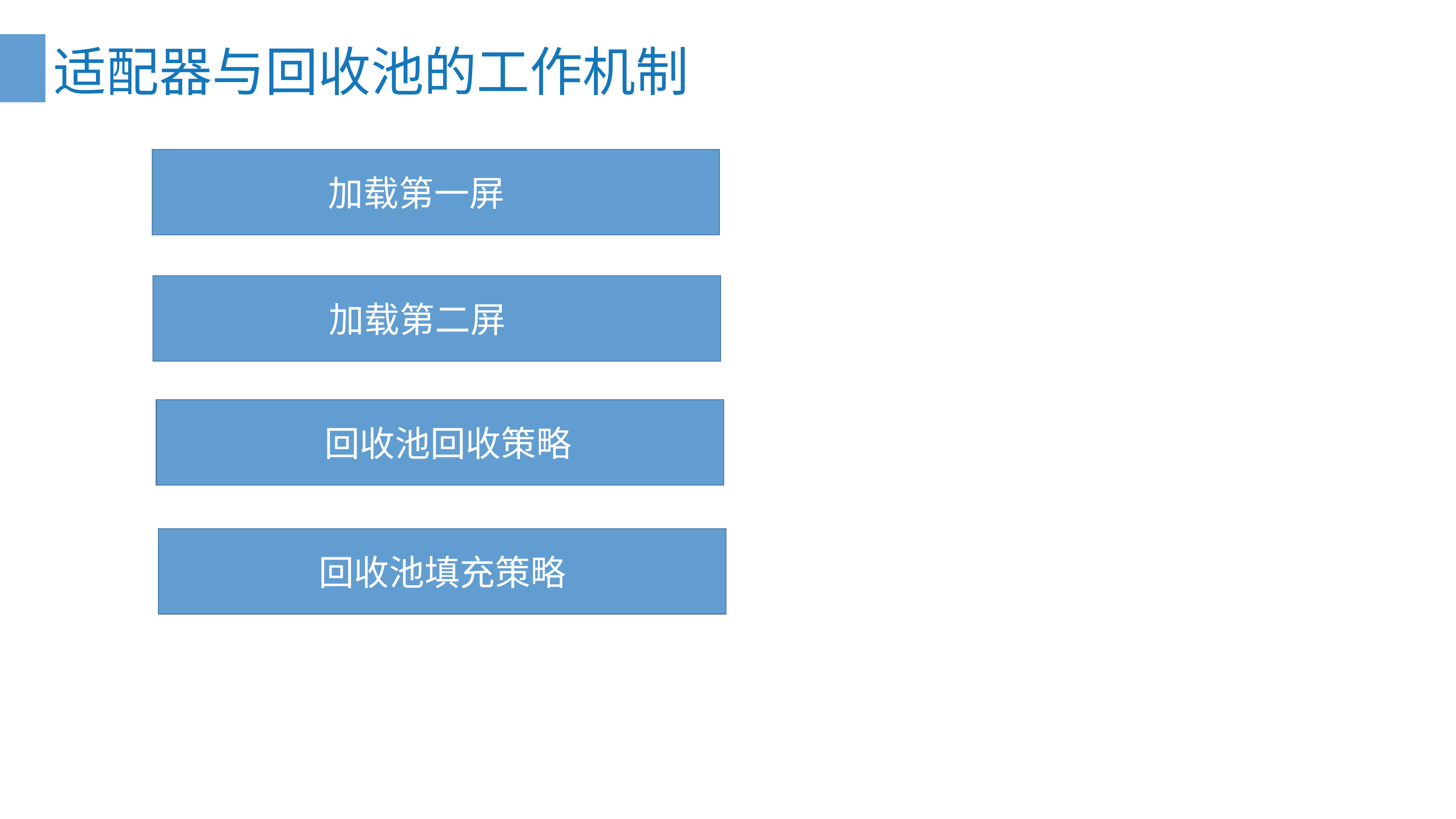

适配器与回收池的工作机制

                   加载第一屏

                   加载第二屏

                  回收池回收策略

                 回收池填充策略